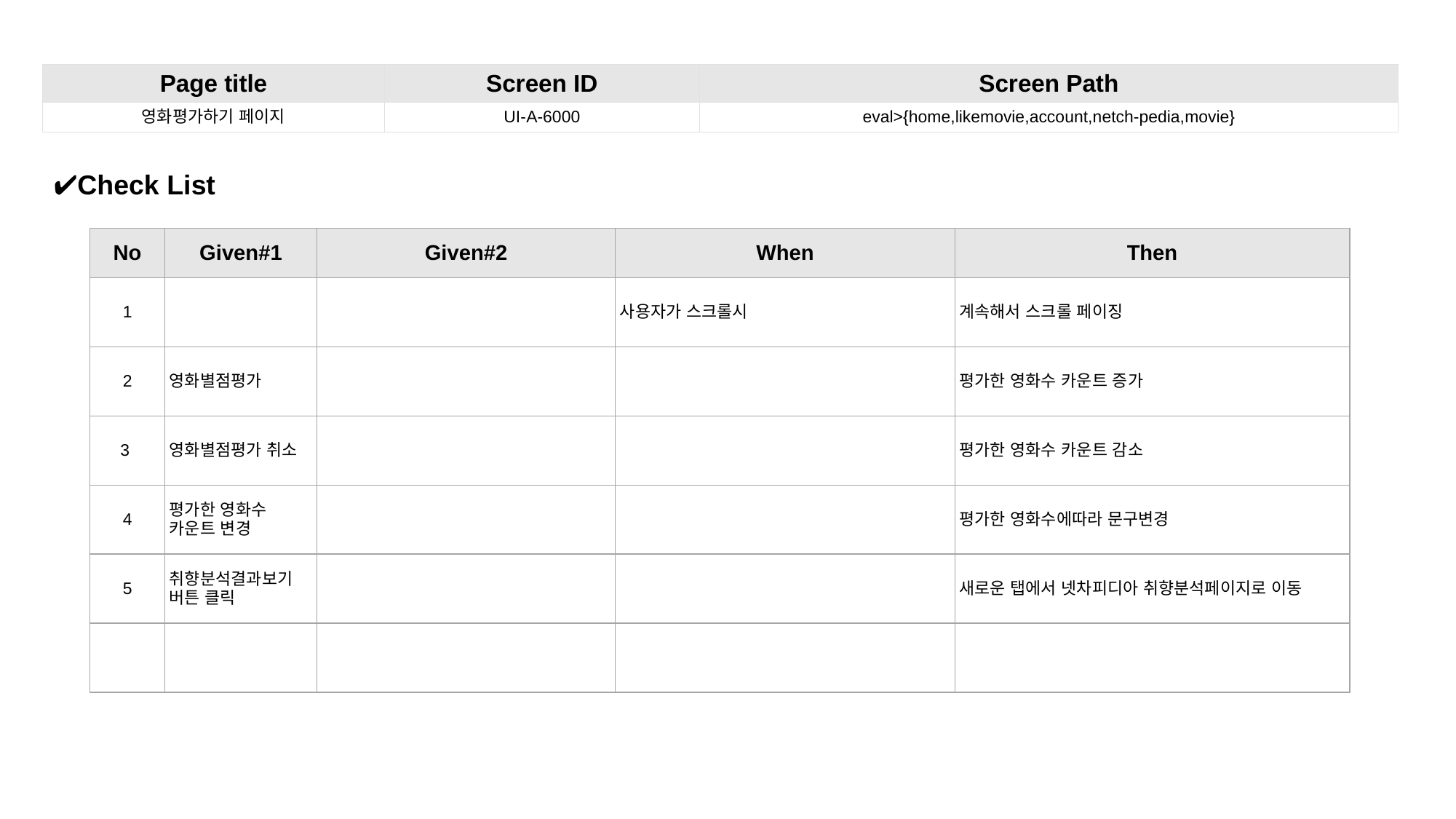

| Page title | Screen ID | Screen Path |
| --- | --- | --- |
| 영화평가하기 페이지 | UI-A-6000 | eval>{home,likemovie,account,netch-pedia,movie} |
✔Check List
| No | Given#1 | Given#2 | When | Then |
| --- | --- | --- | --- | --- |
| 1 |  |  | 사용자가 스크롤시 | 계속해서 스크롤 페이징 |
| 2 | 영화별점평가 |  |  | 평가한 영화수 카운트 증가 |
| 3 | 영화별점평가 취소 |  |  | 평가한 영화수 카운트 감소 |
| 4 | 평가한 영화수 카운트 변경 |  |  | 평가한 영화수에따라 문구변경 |
| 5 | 취향분석결과보기 버튼 클릭 |  |  | 새로운 탭에서 넷차피디아 취향분석페이지로 이동 |
|  |  |  |  |  |